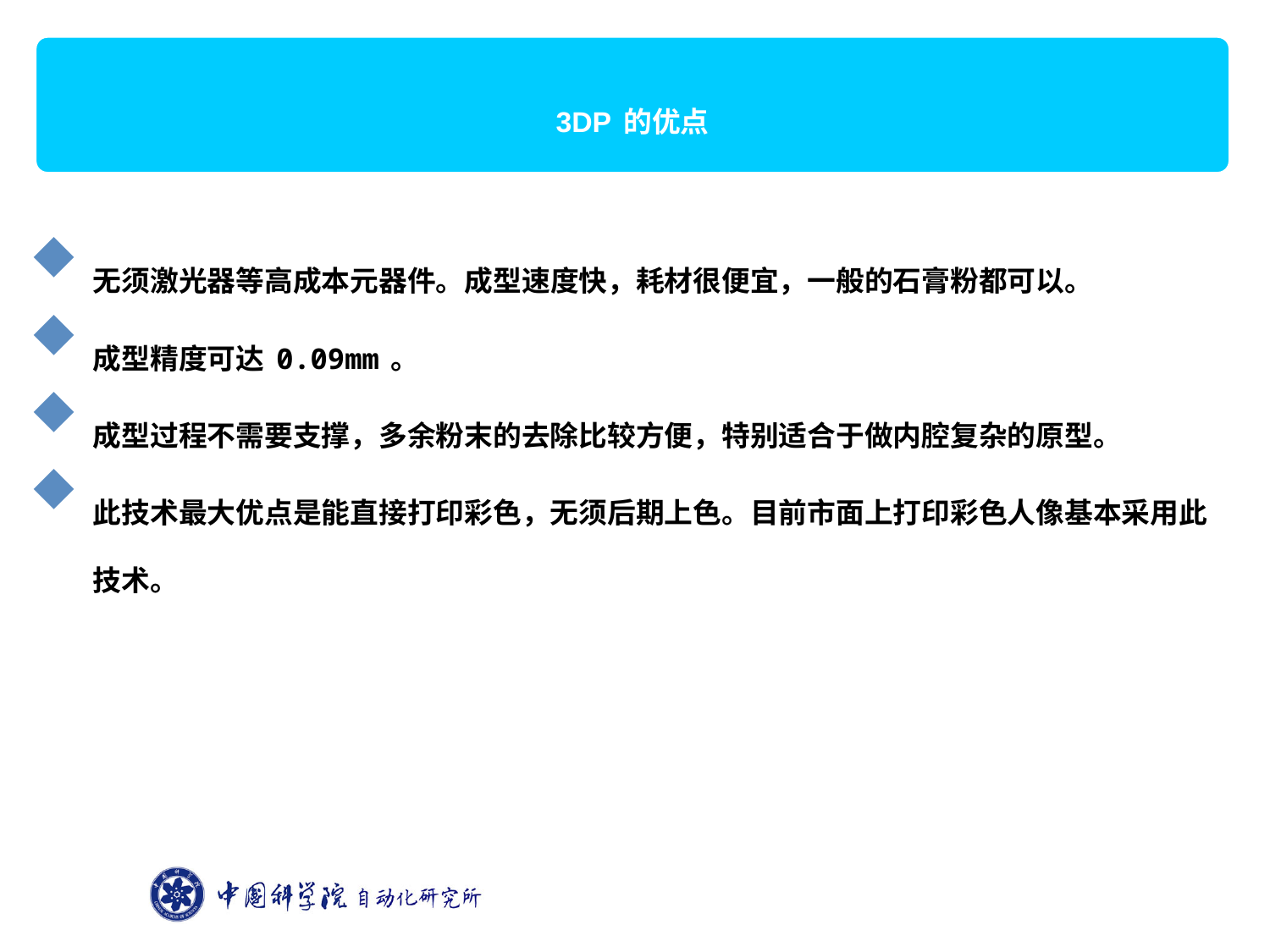

3DP的优点
无须激光器等高成本元器件。成型速度快，耗材很便宜，一般的石膏粉都可以。
成型精度可达0.09mm。
成型过程不需要支撑，多余粉末的去除比较方便，特别适合于做内腔复杂的原型。
此技术最大优点是能直接打印彩色，无须后期上色。目前市面上打印彩色人像基本采用此技术。